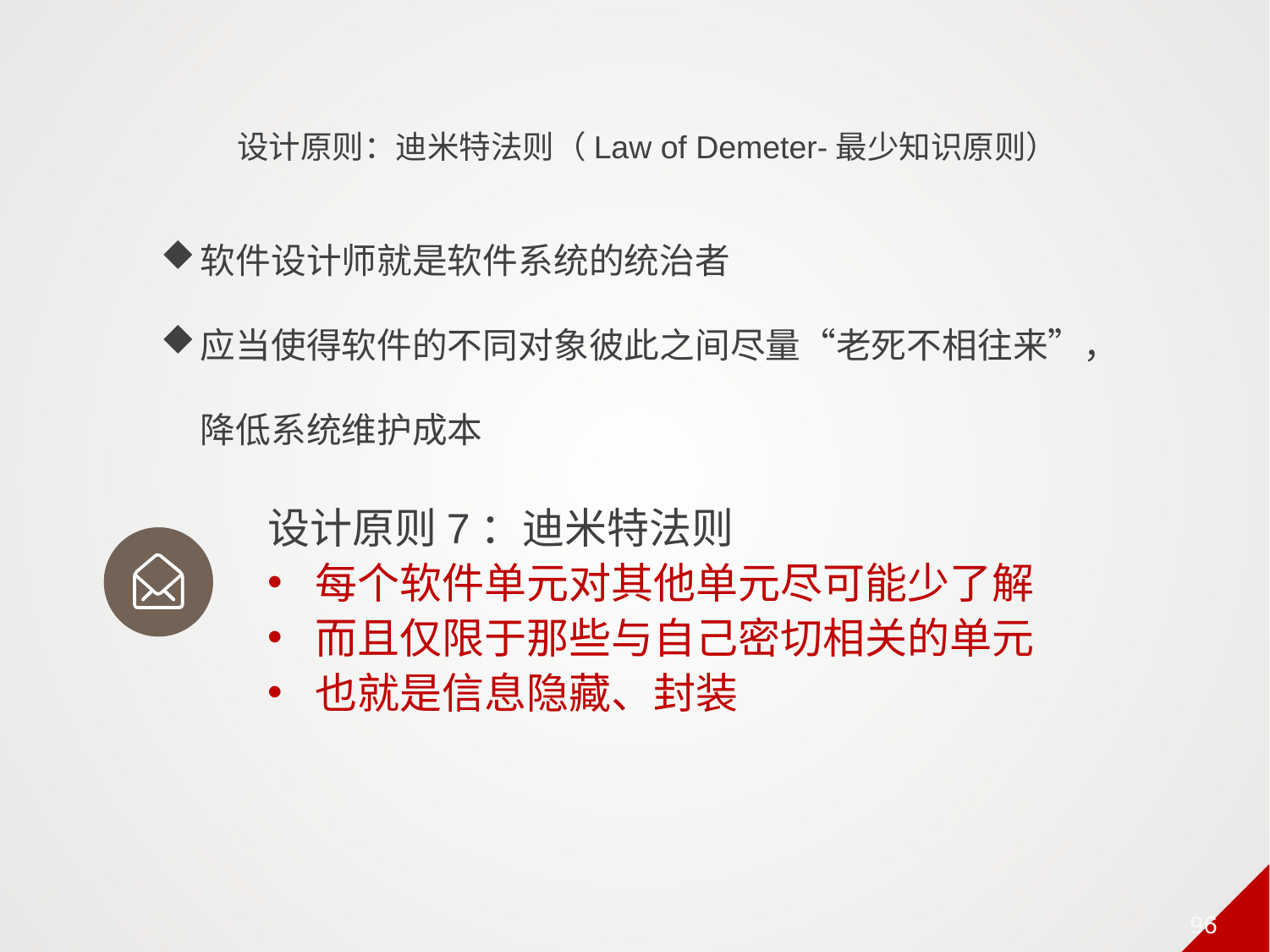

设计原则：迪米特法则（Law of Demeter-最少知识原则）
软件设计师就是软件系统的统治者
应当使得软件的不同对象彼此之间尽量“老死不相往来”，降低系统维护成本
设计原则7：迪米特法则
每个软件单元对其他单元尽可能少了解
而且仅限于那些与自己密切相关的单元
也就是信息隐藏、封装